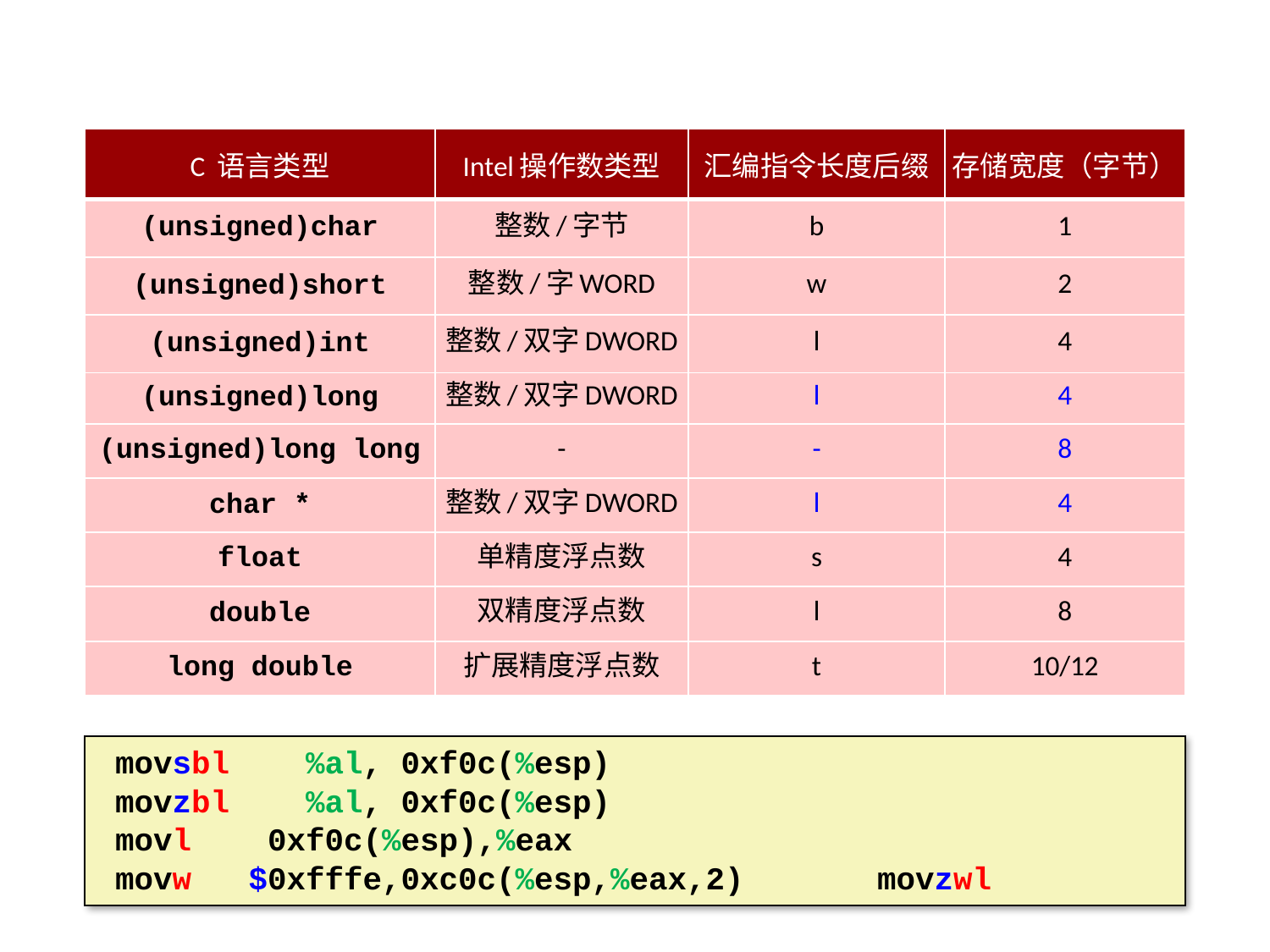

# IA-32支持的数据类型及格式
| C 语言类型 | Intel操作数类型 | 汇编指令长度后缀 | 存储宽度（字节） |
| --- | --- | --- | --- |
| (unsigned)char | 整数/字节 | b | 1 |
| (unsigned)short | 整数/字WORD | w | 2 |
| (unsigned)int | 整数/双字DWORD | l | 4 |
| (unsigned)long | 整数/双字DWORD | l | 4 |
| (unsigned)long long | - | - | 8 |
| char \* | 整数/双字DWORD | l | 4 |
| float | 单精度浮点数 | s | 4 |
| double | 双精度浮点数 | l | 8 |
| long double | 扩展精度浮点数 | t | 10/12 |
movsbl    %al, 0xf0c(%esp)
movzbl    %al, 0xf0c(%esp)
movl    0xf0c(%esp),%eax
movw   $0xfffe,0xc0c(%esp,%eax,2)       movzwl

 -15-